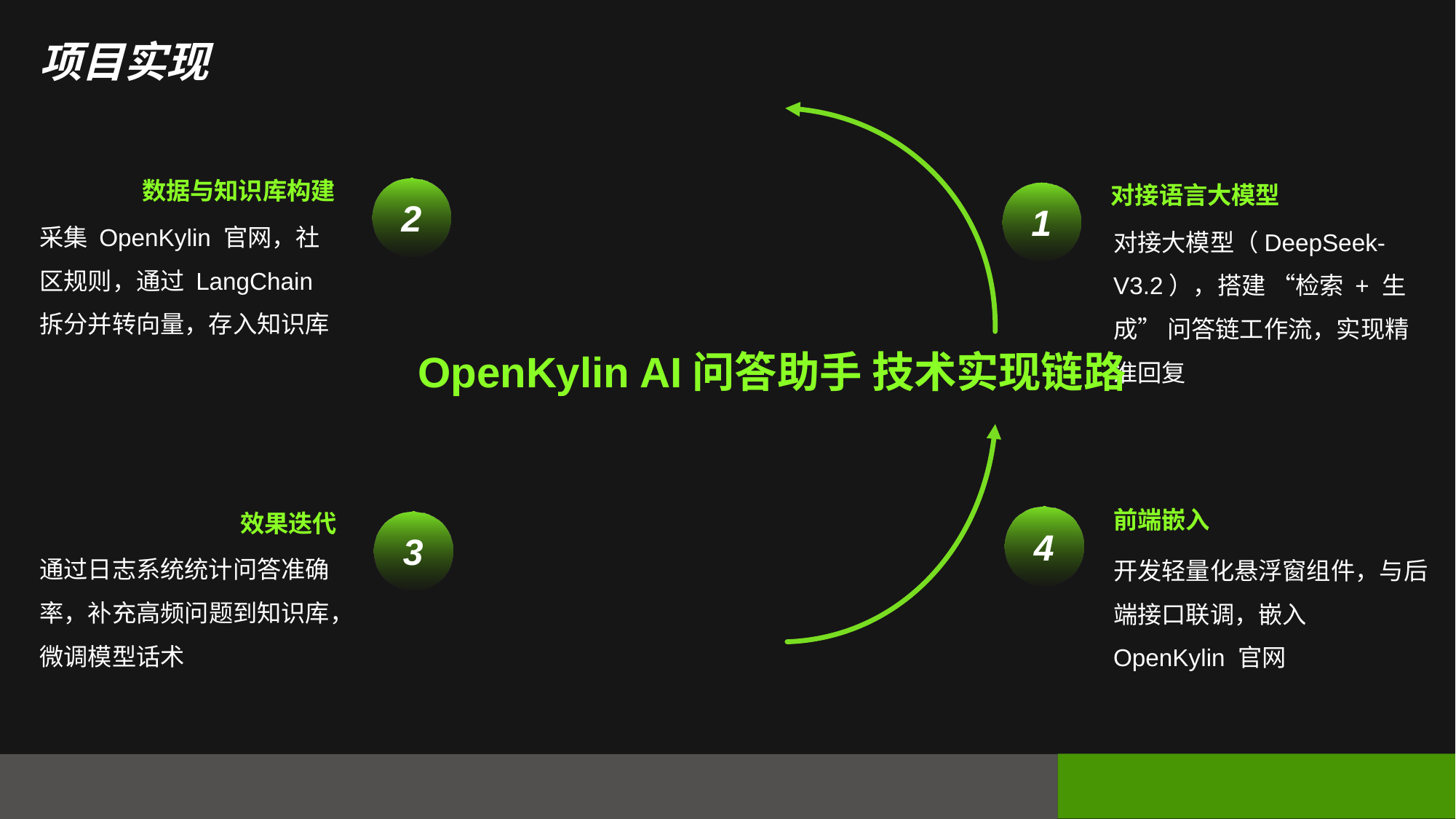

项目实现

数据与知识库构建
采集 OpenKylin 官网，社区规则，通过 LangChain 拆分并转向量，存入知识库
对接语言大模型
对接大模型（DeepSeek-V3.2），搭建 “检索 + 生成” 问答链工作流，实现精准回复
2
1
OpenKylin AI问答助手 技术实现链路

前端嵌入
开发轻量化悬浮窗组件，与后端接口联调，嵌入 OpenKylin 官网
效果迭代
通过日志系统统计问答准确率，补充高频问题到知识库，微调模型话术
4
3
14